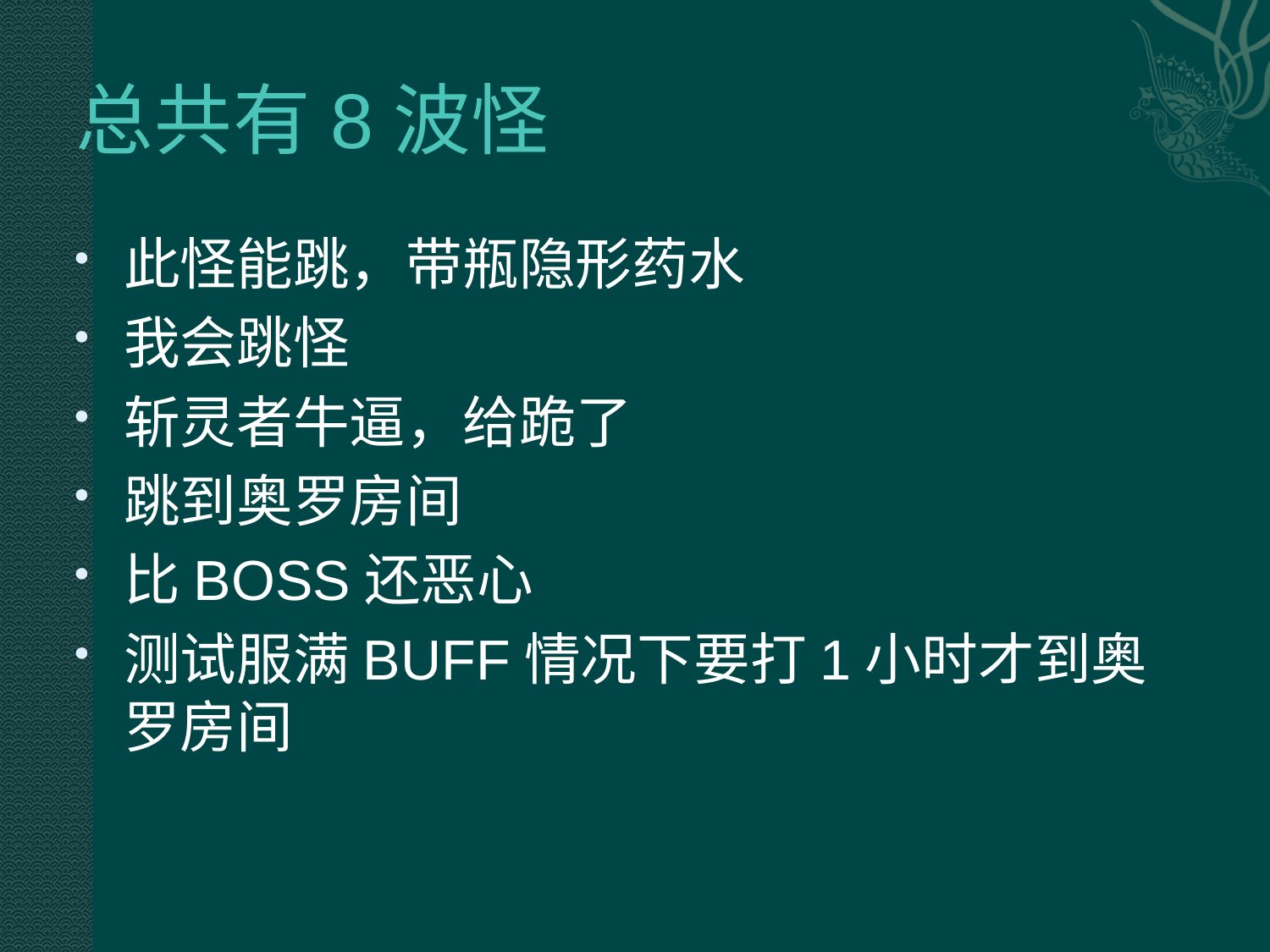

# 总共有8波怪
此怪能跳，带瓶隐形药水
我会跳怪
斩灵者牛逼，给跪了
跳到奥罗房间
比BOSS还恶心
测试服满BUFF情况下要打1小时才到奥罗房间